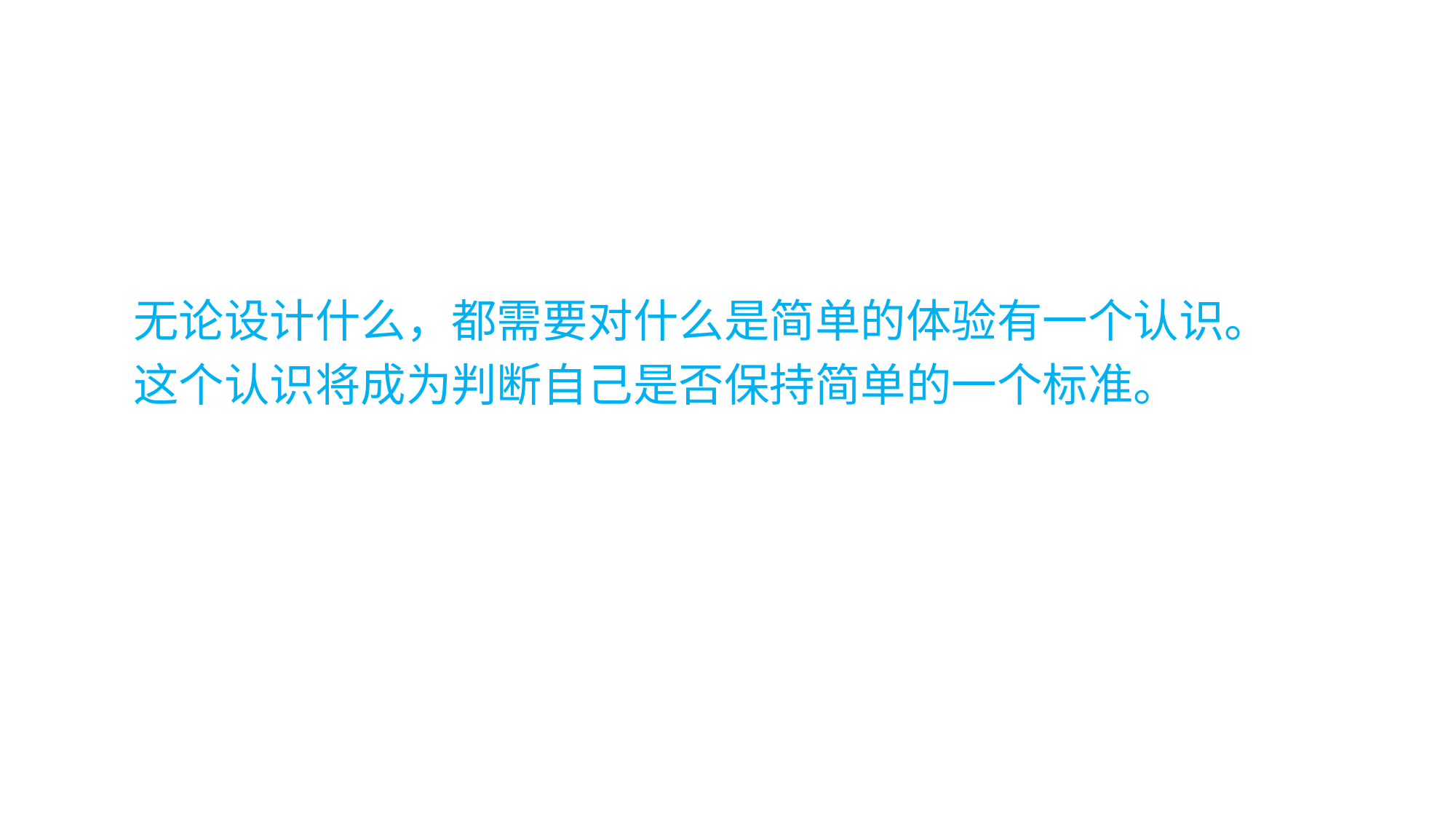

无论设计什么，都需要对什么是简单的体验有一个认识。
这个认识将成为判断自己是否保持简单的一个标准。